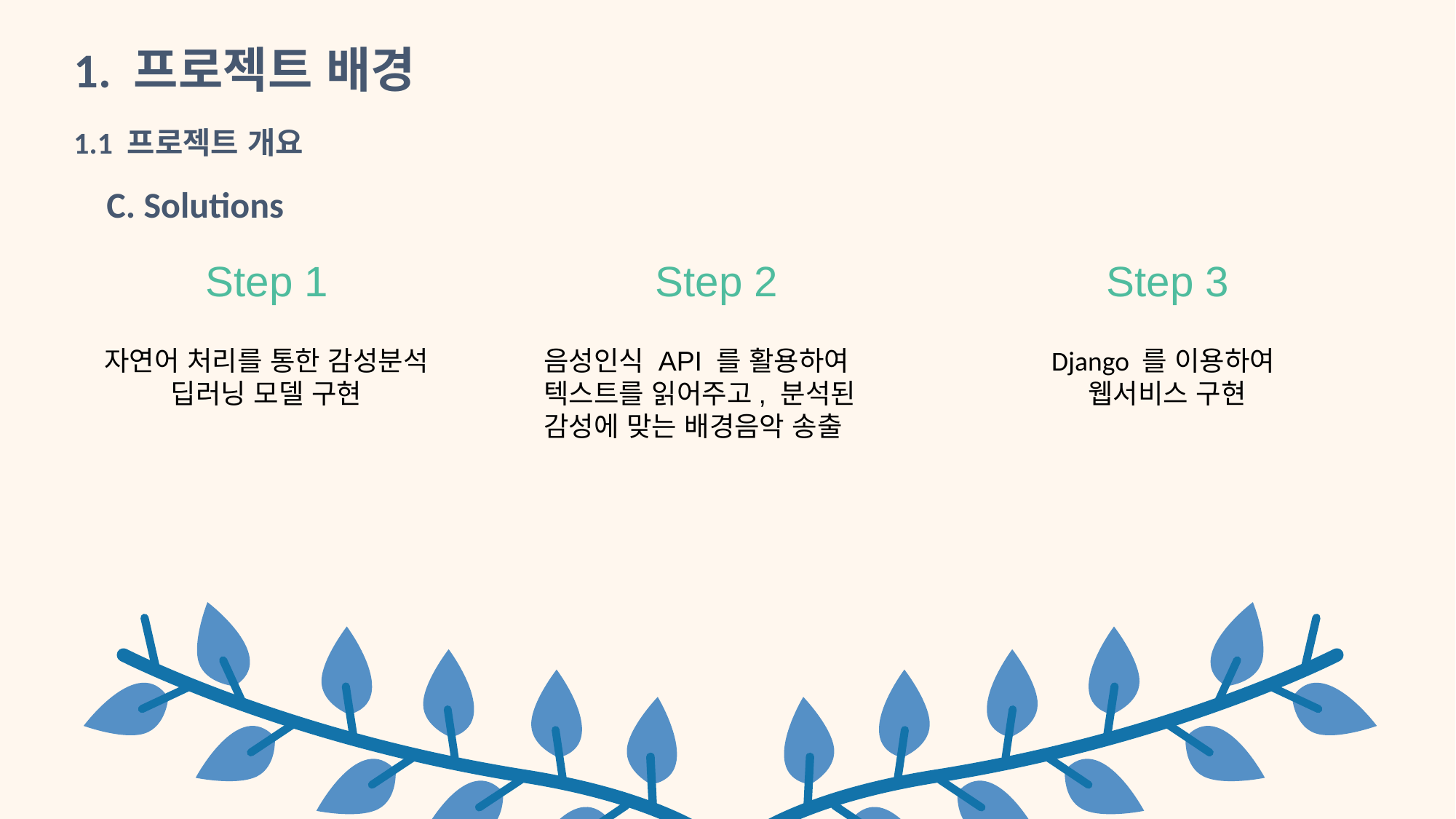

1. 프로젝트 배경
1.1 프로젝트 개요
    C. Solutions
Step 1
Step 2
Step 3
자연어 처리를 통한 감성분석 딥러닝 모델 구현
음성인식 API 를 활용하여 텍스트를 읽어주고, 분석된 감성에 맞는 배경음악 송출
Django 를 이용하여
웹서비스 구현